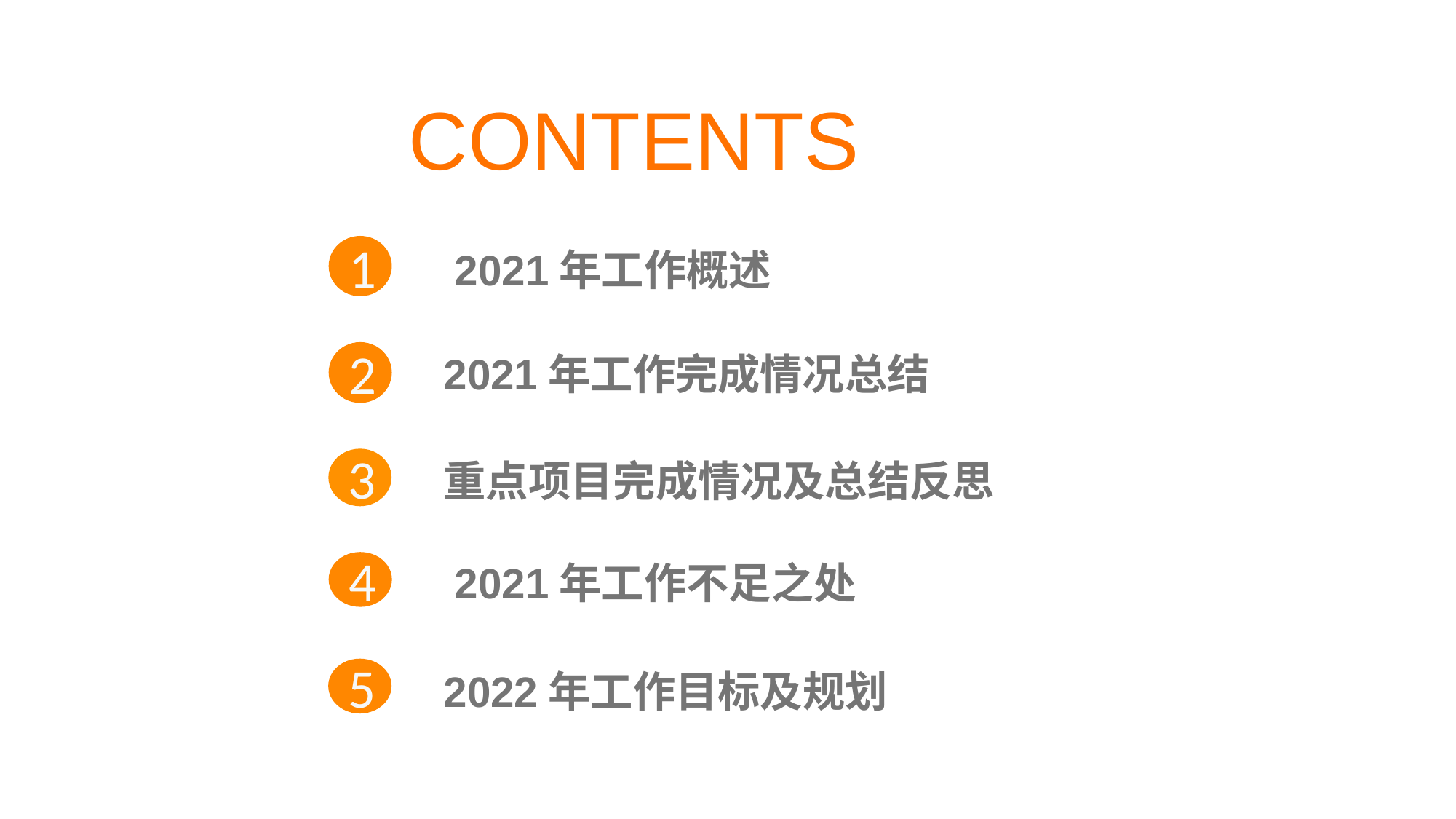

CONTENTS
1
2021年工作概述
2021年工作完成情况总结
2
重点项目完成情况及总结反思
3
2021年工作不足之处
4
5
2022年工作目标及规划